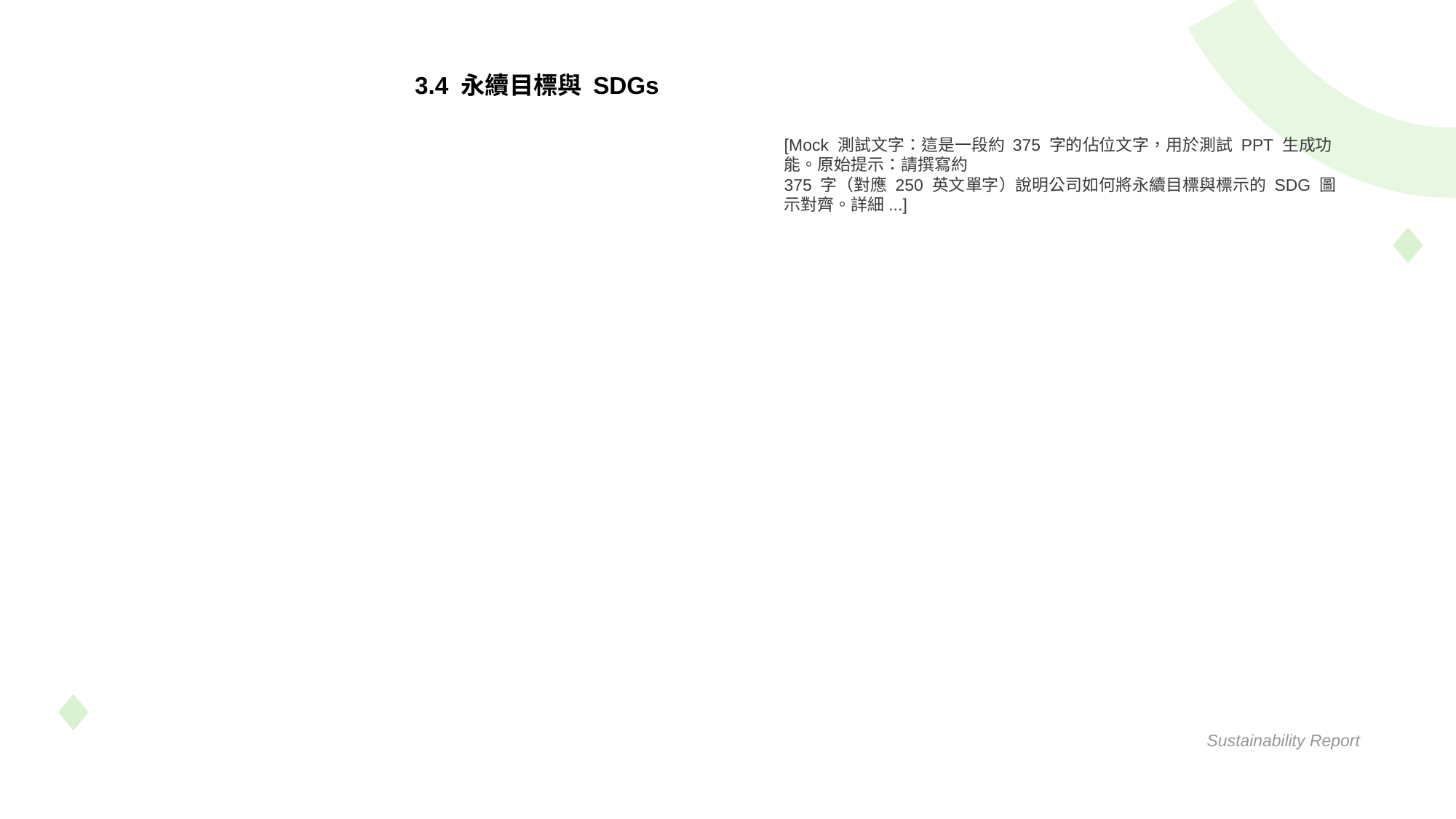

3.4 永續目標與 SDGs
[Mock 測試文字：這是一段約 375 字的佔位文字，用於測試 PPT 生成功能。原始提示：請撰寫約
375 字（對應 250 英文單字）說明公司如何將永續目標與標示的 SDG 圖示對齊。詳細...]
Sustainability Report